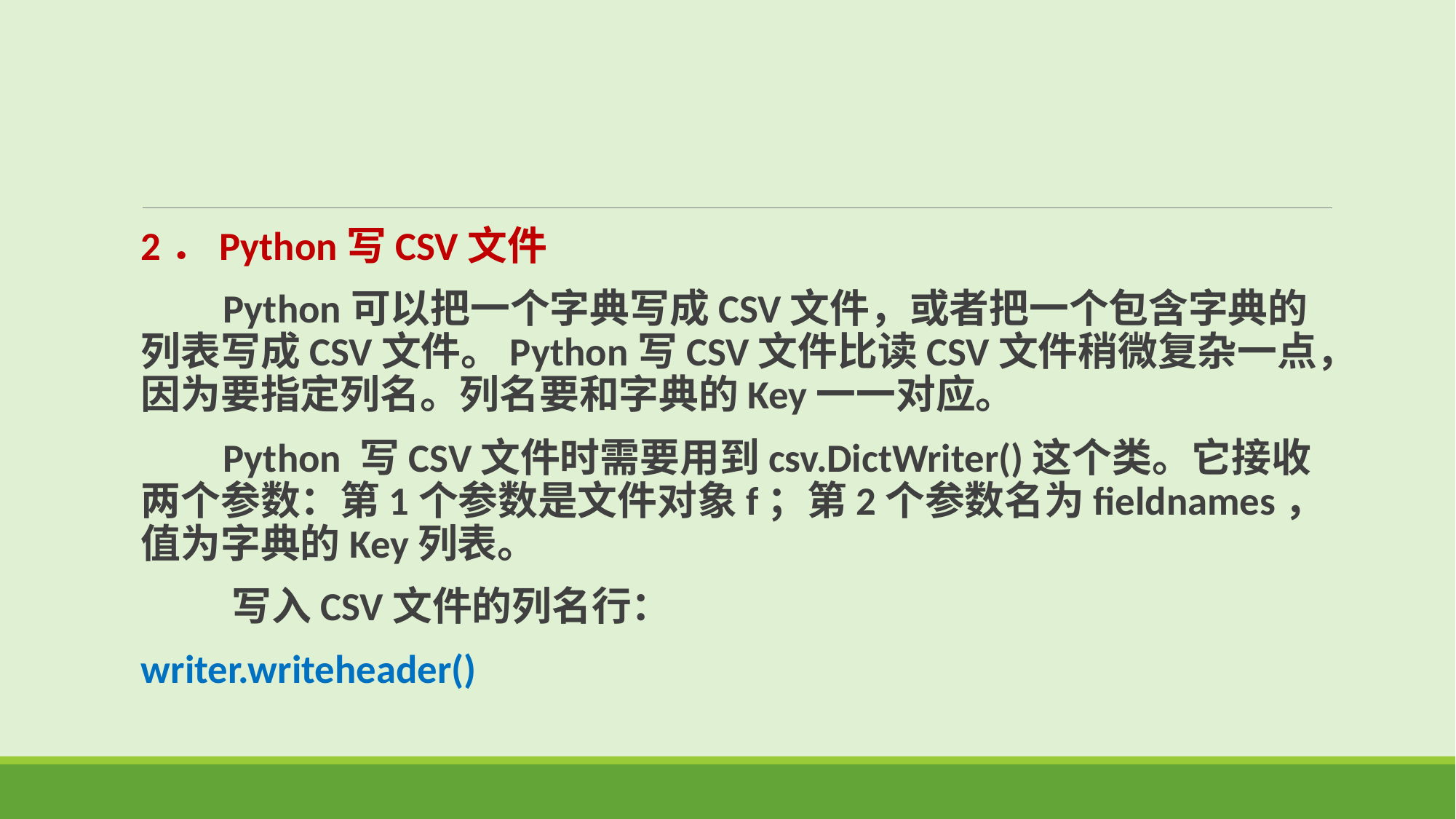

2．Python写CSV文件
         Python可以把一个字典写成CSV文件，或者把一个包含字典的列表写成CSV文件。Python写CSV文件比读CSV文件稍微复杂一点，因为要指定列名。列名要和字典的Key一一对应。
         Python 写CSV文件时需要用到csv.DictWriter()这个类。它接收两个参数：第1个参数是文件对象f；第2个参数名为fieldnames，值为字典的Key列表。
         写入CSV文件的列名行：
writer.writeheader()